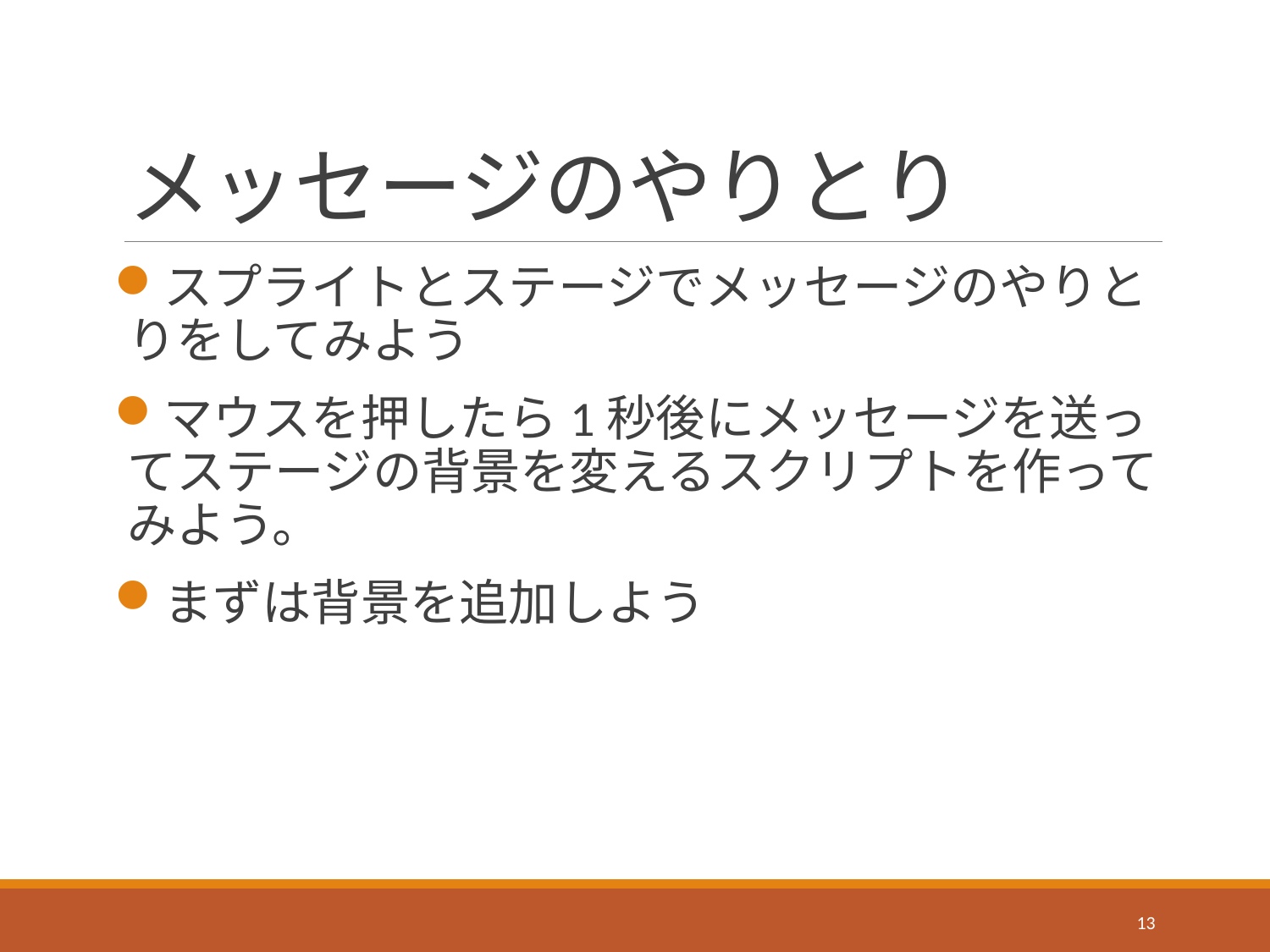

# メッセージのやりとり
スプライトとステージでメッセージのやりとりをしてみよう
マウスを押したら1秒後にメッセージを送ってステージの背景を変えるスクリプトを作ってみよう。
まずは背景を追加しよう
13